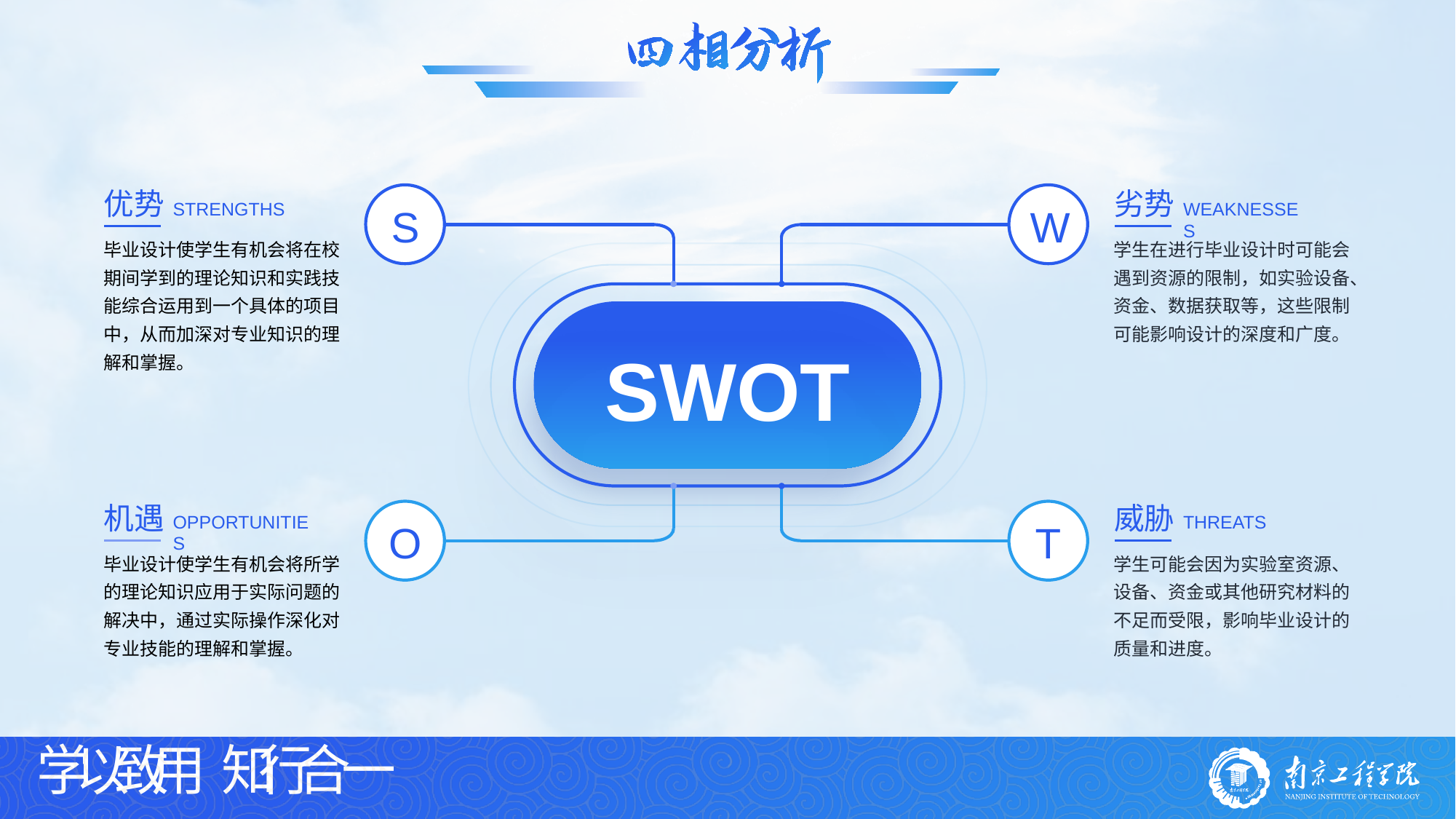

优势
劣势

STRENGTHS
WEAKNESSES
S
W

学生在进行毕业设计时可能会遇到资源的限制，如实验设备、资金、数据获取等，这些限制可能影响设计的深度和广度。
毕业设计使学生有机会将在校期间学到的理论知识和实践技能综合运用到一个具体的项目中，从而加深对专业知识的理解和掌握。

SWOT

机遇
威胁

OPPORTUNITIES
THREATS
O
T

毕业设计使学生有机会将所学的理论知识应用于实际问题的解决中，通过实际操作深化对专业技能的理解和掌握。
学生可能会因为实验室资源、设备、资金或其他研究材料的不足而受限，影响毕业设计的质量和进度。